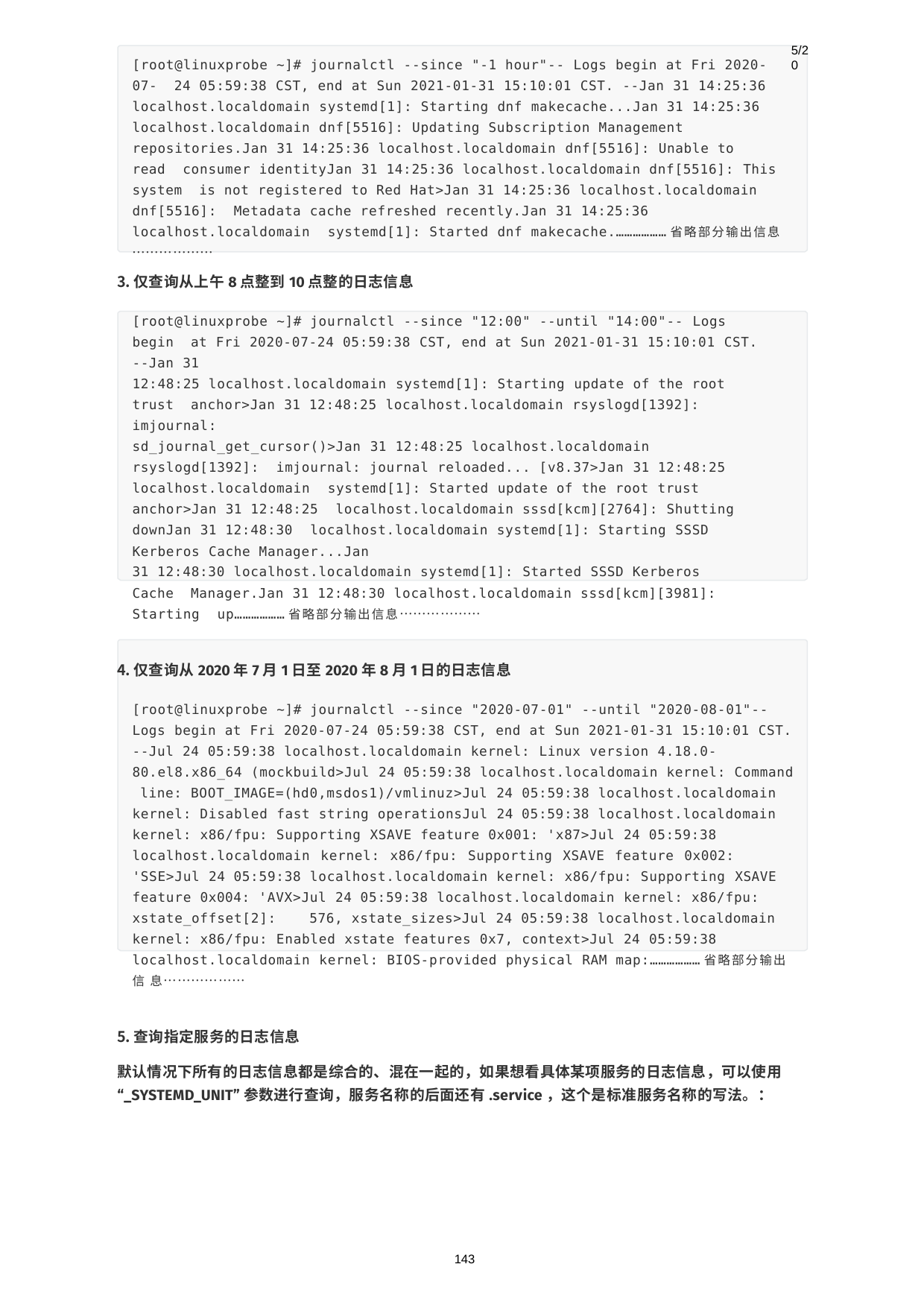

5/20

[root@linuxprobe ~]# journalctl --since "-1 hour"-- Logs begin at Fri 2020-07-  24 05:59:38 CST, end at Sun 2021-01-31 15:10:01 CST. --Jan 31 14:25:36
localhost.localdomain systemd[1]: Starting dnf makecache...Jan 31 14:25:36  localhost.localdomain dnf[5516]: Updating Subscription Management  repositories.Jan 31 14:25:36 localhost.localdomain dnf[5516]: Unable to read  consumer identityJan 31 14:25:36 localhost.localdomain dnf[5516]: This system  is not registered to Red Hat>Jan 31 14:25:36 localhost.localdomain dnf[5516]:  Metadata cache refreshed recently.Jan 31 14:25:36 localhost.localdomain  systemd[1]: Started dnf makecache.………………省略部分输出信息………………
仅查询从上午8点整到10点整的日志信息

[root@linuxprobe ~]# journalctl --since "12:00" --until "14:00"-- Logs begin  at Fri 2020-07-24 05:59:38 CST, end at Sun 2021-01-31 15:10:01 CST. --Jan 31
12:48:25 localhost.localdomain systemd[1]: Starting update of the root trust  anchor>Jan 31 12:48:25 localhost.localdomain rsyslogd[1392]: imjournal:
sd_journal_get_cursor()>Jan 31 12:48:25 localhost.localdomain rsyslogd[1392]:  imjournal: journal reloaded... [v8.37>Jan 31 12:48:25 localhost.localdomain  systemd[1]: Started update of the root trust anchor>Jan 31 12:48:25  localhost.localdomain sssd[kcm][2764]: Shutting downJan 31 12:48:30  localhost.localdomain systemd[1]: Starting SSSD Kerberos Cache Manager...Jan
31 12:48:30 localhost.localdomain systemd[1]: Started SSSD Kerberos Cache  Manager.Jan 31 12:48:30 localhost.localdomain sssd[kcm][3981]: Starting  up………………省略部分输出信息………………

仅查询从2020年7月1日至2020年8月1日的日志信息

[root@linuxprobe ~]# journalctl --since "2020-07-01" --until "2020-08-01"--  Logs begin at Fri 2020-07-24 05:59:38 CST, end at Sun 2021-01-31 15:10:01 CST.
--Jul 24 05:59:38 localhost.localdomain kernel: Linux version 4.18.0-  80.el8.x86_64 (mockbuild>Jul 24 05:59:38 localhost.localdomain kernel: Command  line: BOOT_IMAGE=(hd0,msdos1)/vmlinuz>Jul 24 05:59:38 localhost.localdomain  kernel: Disabled fast string operationsJul 24 05:59:38 localhost.localdomain  kernel: x86/fpu: Supporting XSAVE feature 0x001: 'x87>Jul 24 05:59:38  localhost.localdomain kernel: x86/fpu: Supporting XSAVE feature 0x002:  'SSE>Jul 24 05:59:38 localhost.localdomain kernel: x86/fpu: Supporting XSAVE  feature 0x004: 'AVX>Jul 24 05:59:38 localhost.localdomain kernel: x86/fpu:  xstate_offset[2]:	576, xstate_sizes>Jul 24 05:59:38 localhost.localdomain  kernel: x86/fpu: Enabled xstate features 0x7, context>Jul 24 05:59:38  localhost.localdomain kernel: BIOS-provided physical RAM map:………………省略部分输出信 息………………

查询指定服务的日志信息
默认情况下所有的日志信息都是综合的、混在一起的，如果想看具体某项服务的日志信息，可以使用
“_SYSTEMD_UNIT”参数进行查询，服务名称的后面还有.service，这个是标准服务名称的写法。：

143